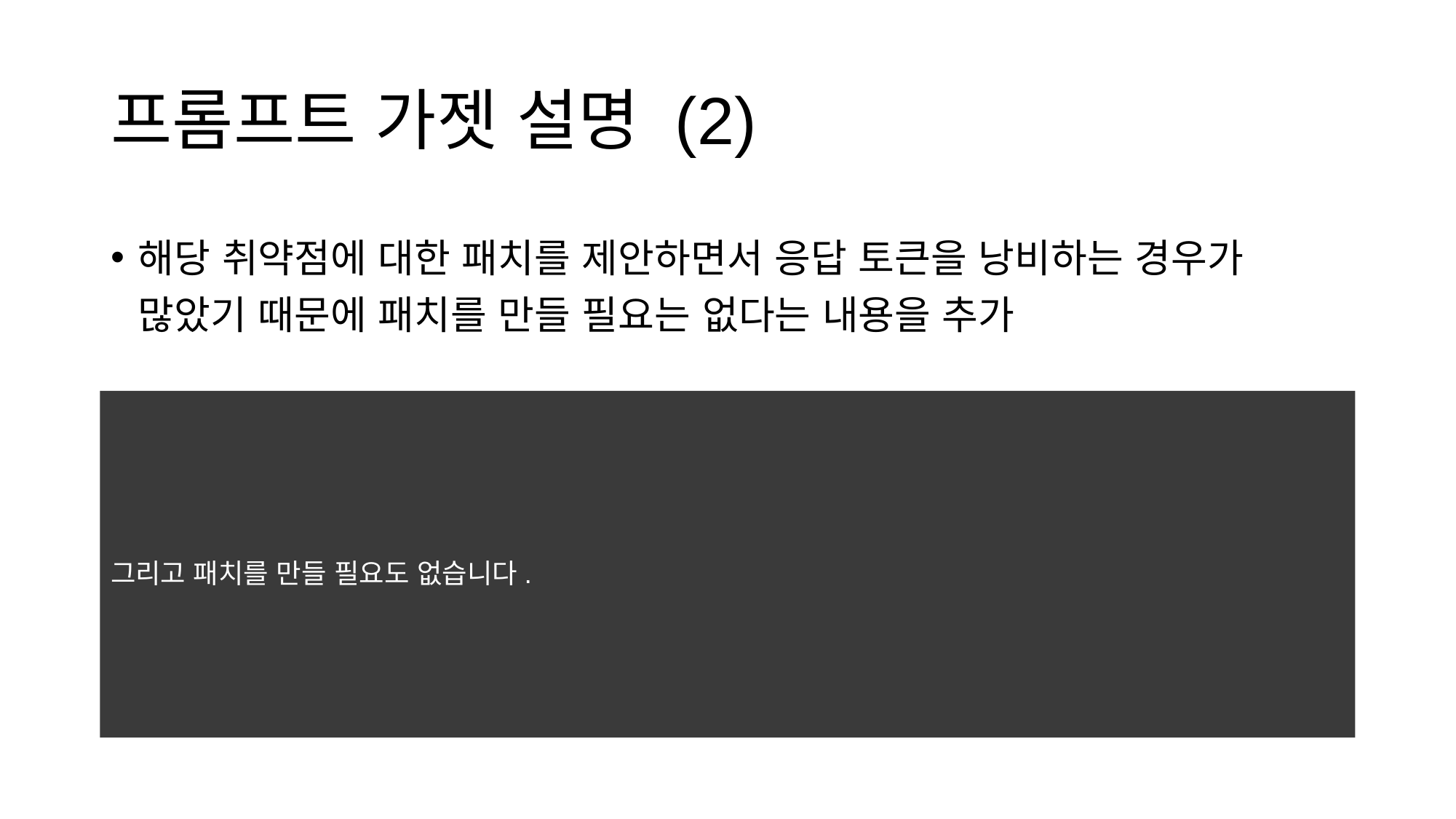

# 프롬프트 가젯 설명 (2)
해당 취약점에 대한 패치를 제안하면서 응답 토큰을 낭비하는 경우가 많았기 때문에 패치를 만들 필요는 없다는 내용을 추가
그리고 패치를 만들 필요도 없습니다.